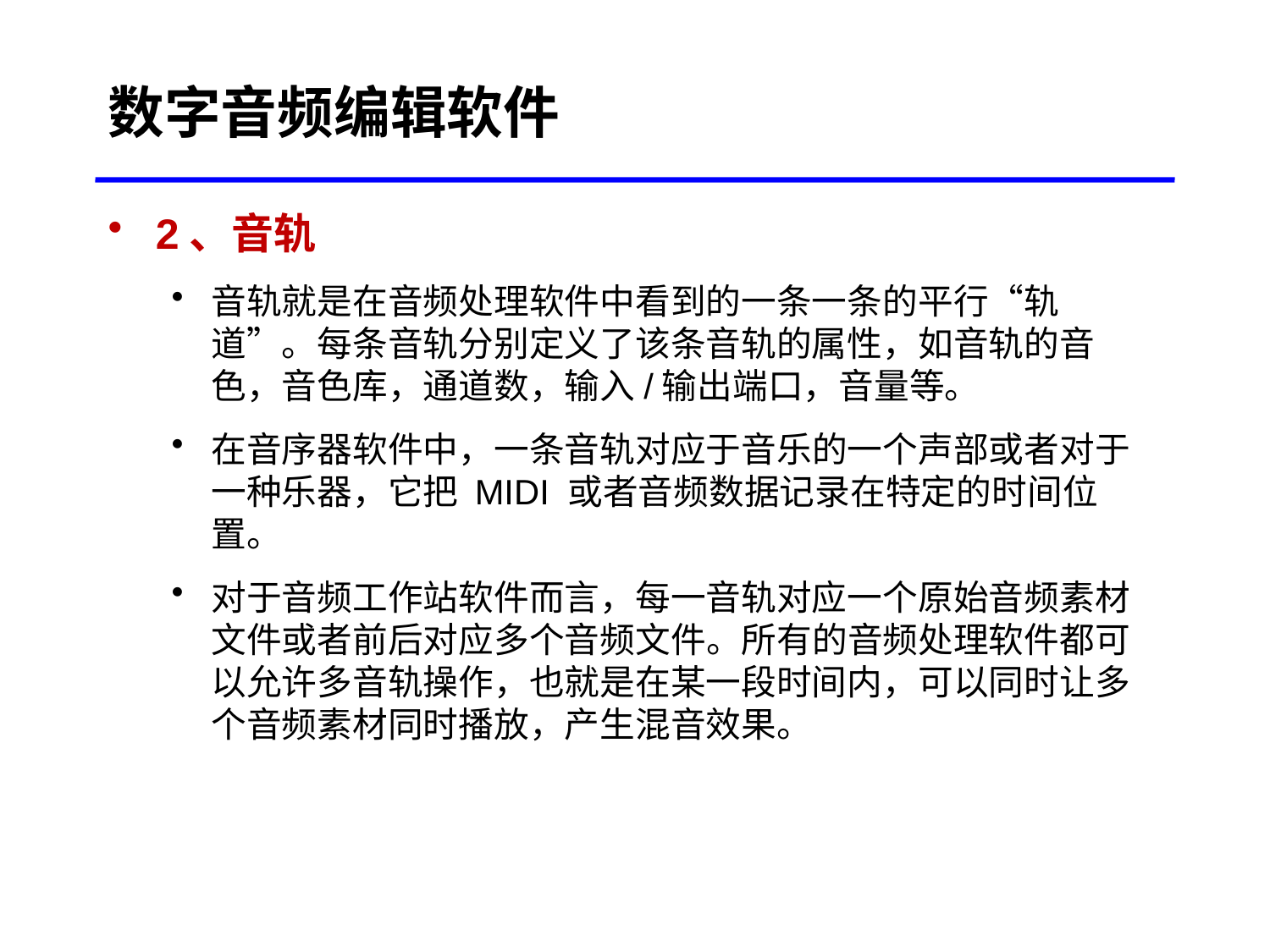

# 数字音频编辑软件
2、音轨
音轨就是在音频处理软件中看到的一条一条的平行“轨道”。每条音轨分别定义了该条音轨的属性，如音轨的音色，音色库，通道数，输入/输出端口，音量等。
在音序器软件中，一条音轨对应于音乐的一个声部或者对于一种乐器，它把 MIDI 或者音频数据记录在特定的时间位置。
对于音频工作站软件而言，每一音轨对应一个原始音频素材文件或者前后对应多个音频文件。所有的音频处理软件都可以允许多音轨操作，也就是在某一段时间内，可以同时让多个音频素材同时播放，产生混音效果。